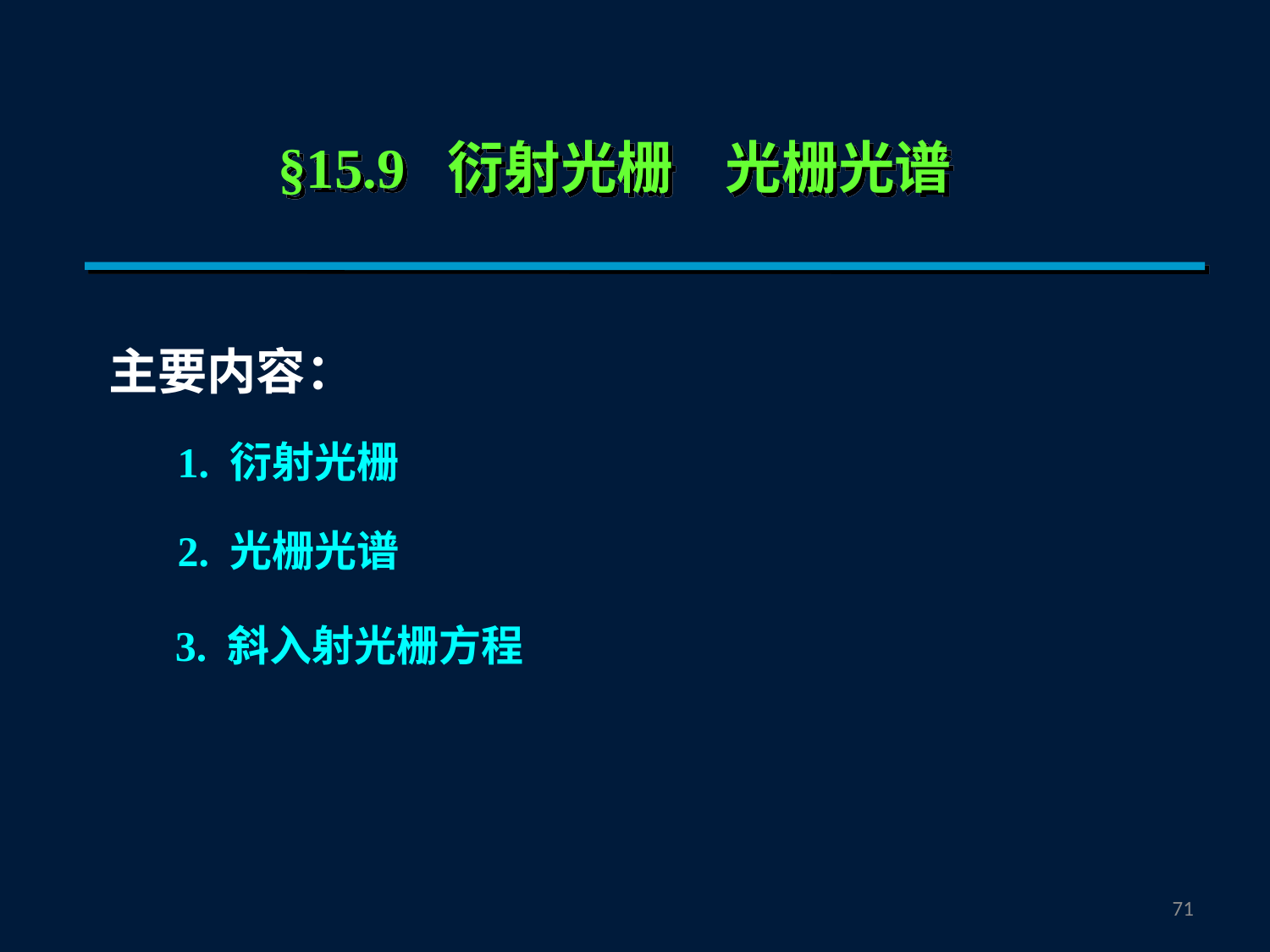

§15.9  衍射光栅    光栅光谱

主要内容：
1. 衍射光栅
2. 光栅光谱
3. 斜入射光栅方程
71